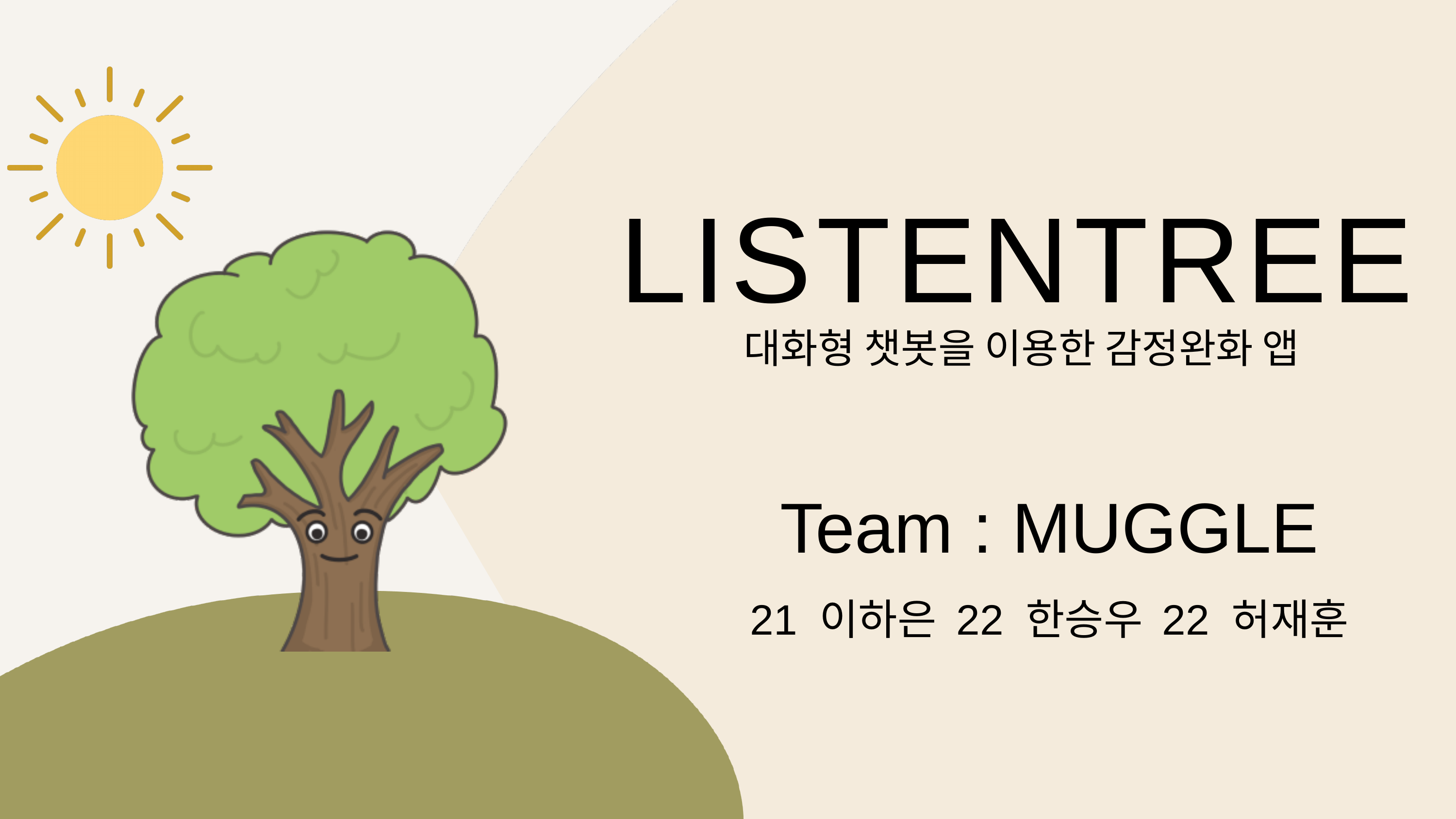

LISTENTREE

대화형 챗봇을 이용한 감정완화 앱
Team : MUGGLE
21 이하은 22 한승우 22 허재훈